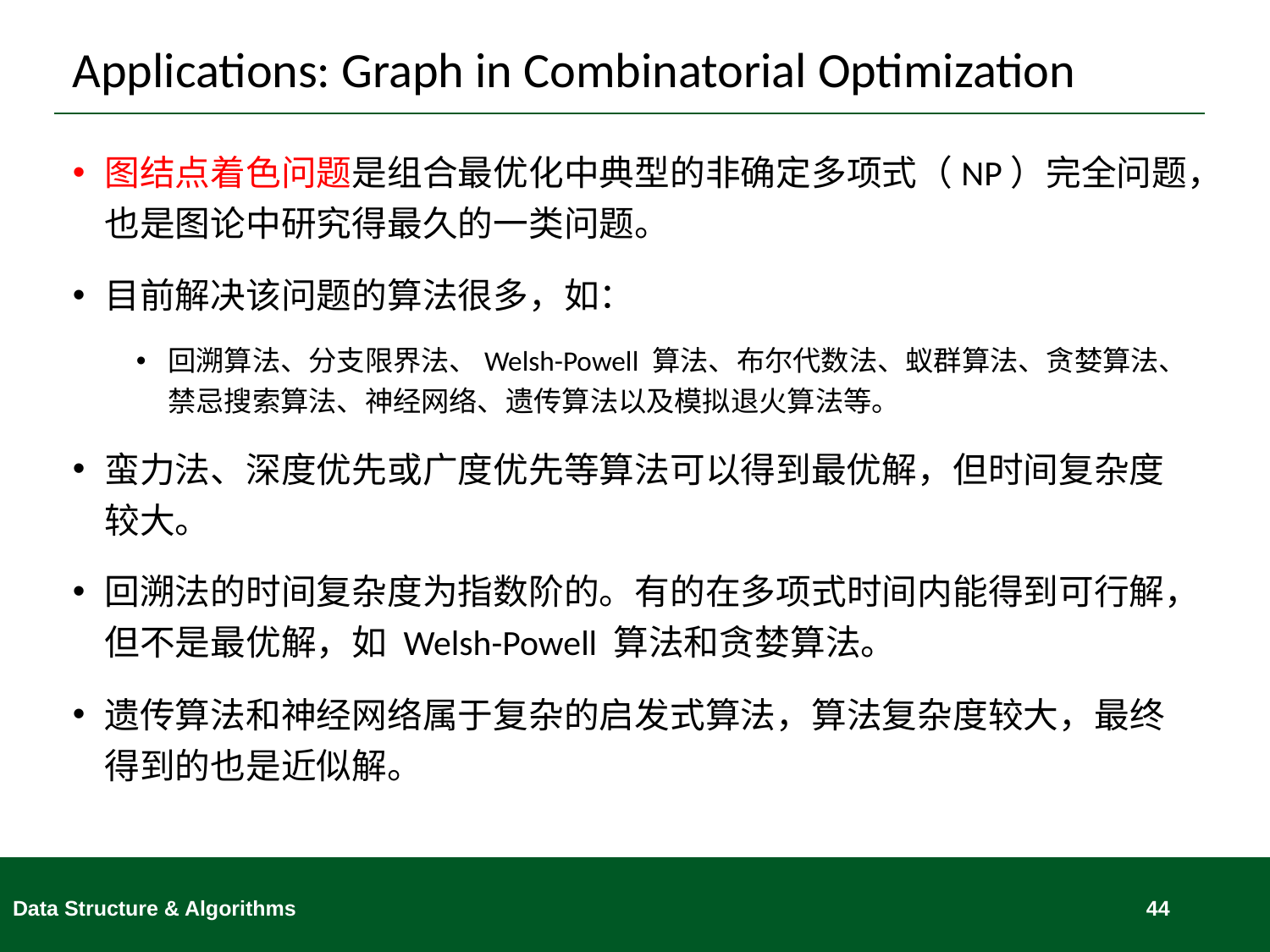

# Applications: Graph in Combinatorial Optimization
图结点着色问题是组合最优化中典型的非确定多项式（NP）完全问题，也是图论中研究得最久的一类问题。
目前解决该问题的算法很多，如：
回溯算法、分支限界法、Welsh-Powell 算法、布尔代数法、蚁群算法、贪婪算法、禁忌搜索算法、神经网络、遗传算法以及模拟退火算法等。
蛮力法、深度优先或广度优先等算法可以得到最优解，但时间复杂度较大。
回溯法的时间复杂度为指数阶的。有的在多项式时间内能得到可行解，但不是最优解，如 Welsh-Powell 算法和贪婪算法。
遗传算法和神经网络属于复杂的启发式算法，算法复杂度较大，最终得到的也是近似解。

Data Structure & Algorithms
44